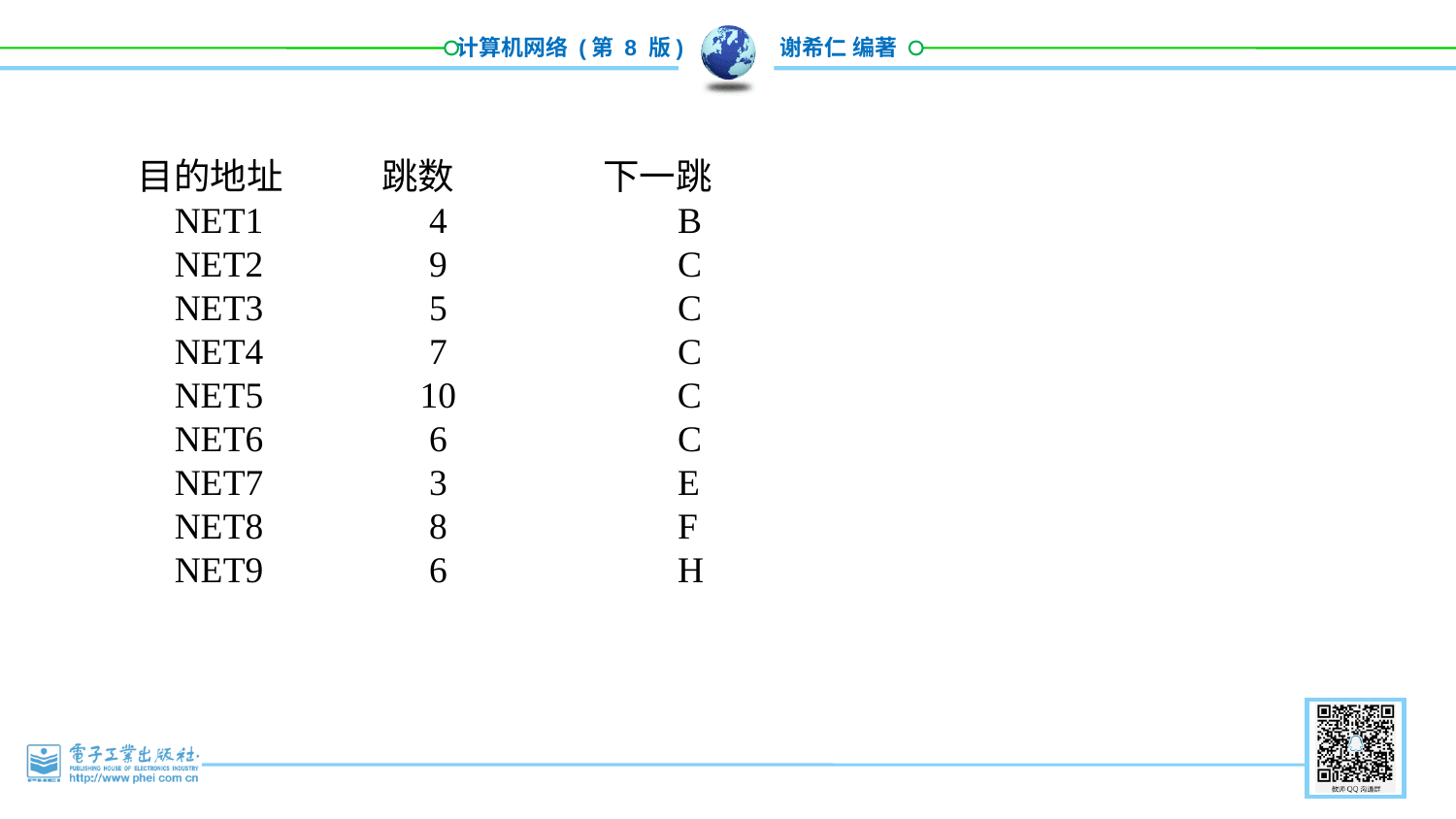

目的地址            跳数                  下一跳
    NET1                  4                         B
    NET2                  9                         C
    NET3                  5                         C
    NET4                  7                         C
    NET5                 10                        C
    NET6                  6                         C
    NET7                  3                         E
    NET8                  8                         F
    NET9                  6                         H